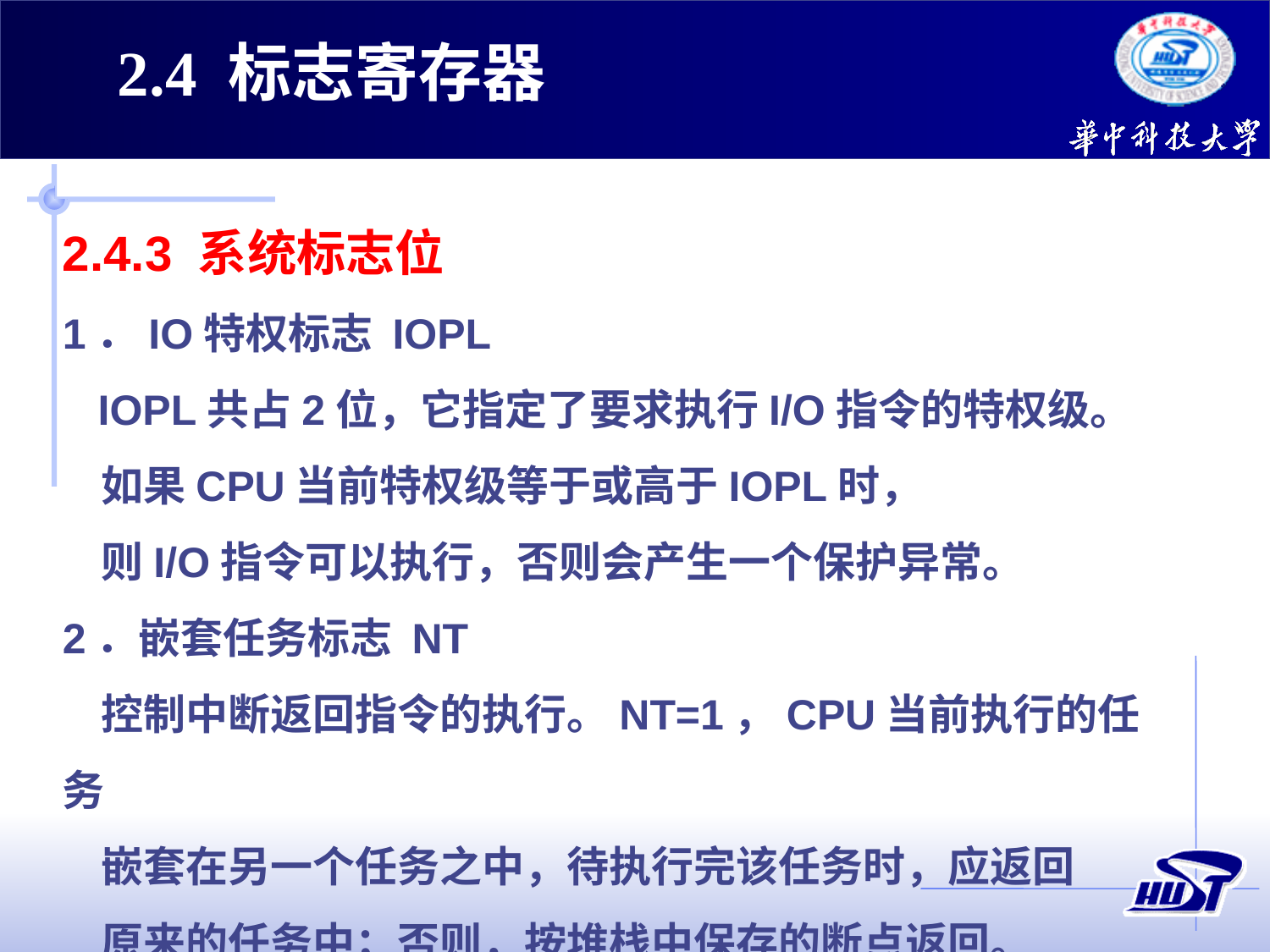

2.4 标志寄存器
2.4.3 系统标志位
1．IO特权标志 IOPL
   IOPL共占2位，它指定了要求执行I/O指令的特权级。
   如果CPU当前特权级等于或高于IOPL时，
   则I/O指令可以执行，否则会产生一个保护异常。
2．嵌套任务标志 NT
   控制中断返回指令的执行。NT=1，CPU当前执行的任务
   嵌套在另一个任务之中，待执行完该任务时，应返回
   原来的任务中；否则，按堆栈中保存的断点返回。